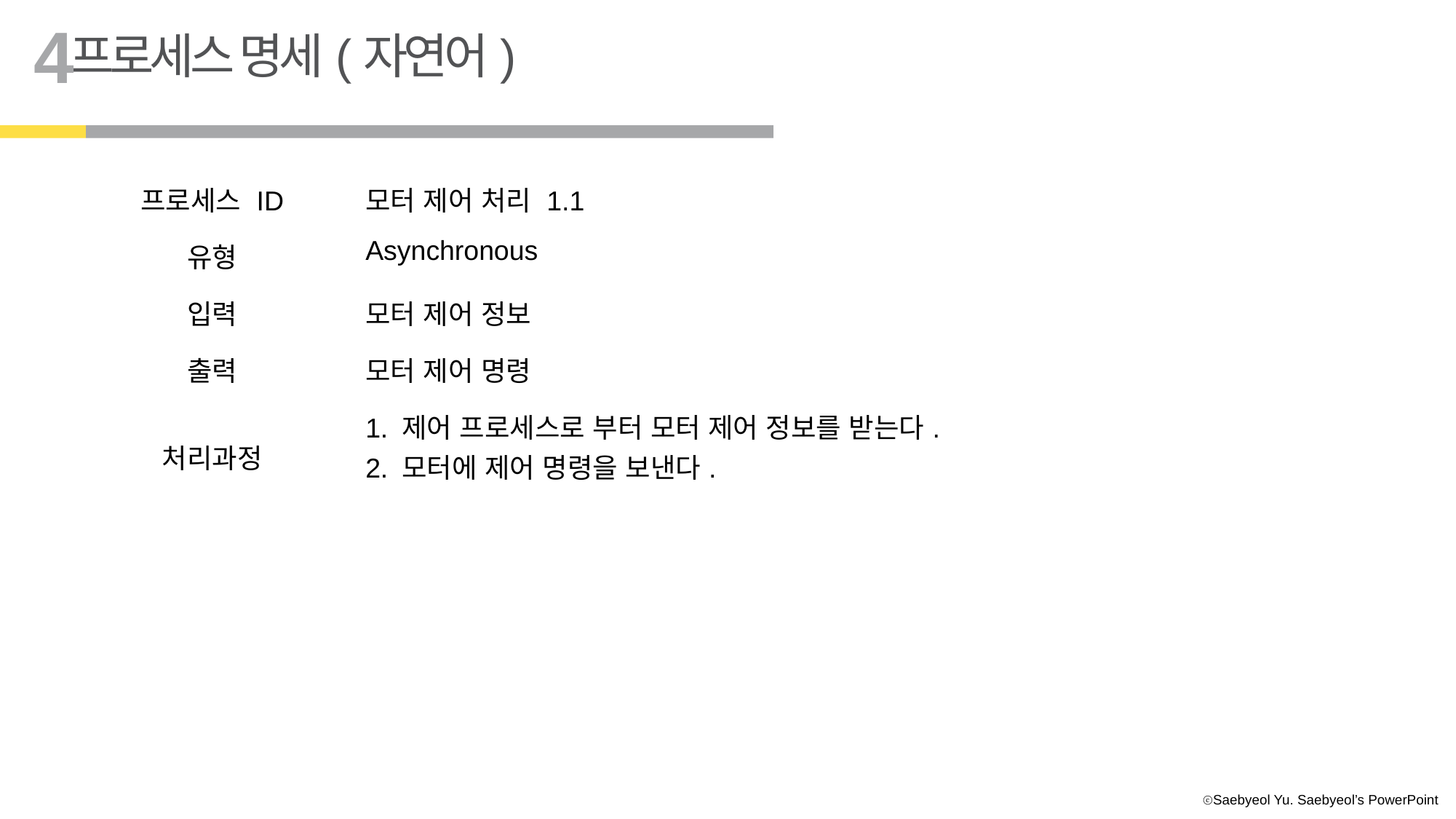

4
프로세스 명세(자연어)

| 프로세스 ID | 모터 제어 처리 1.1 |
| --- | --- |
| 유형 | Asynchronous |
| 입력 | 모터 제어 정보 |
| 출력 | 모터 제어 명령 |
| 처리과정 | 1. 제어 프로세스로 부터 모터 제어 정보를 받는다. 2. 모터에 제어 명령을 보낸다. |